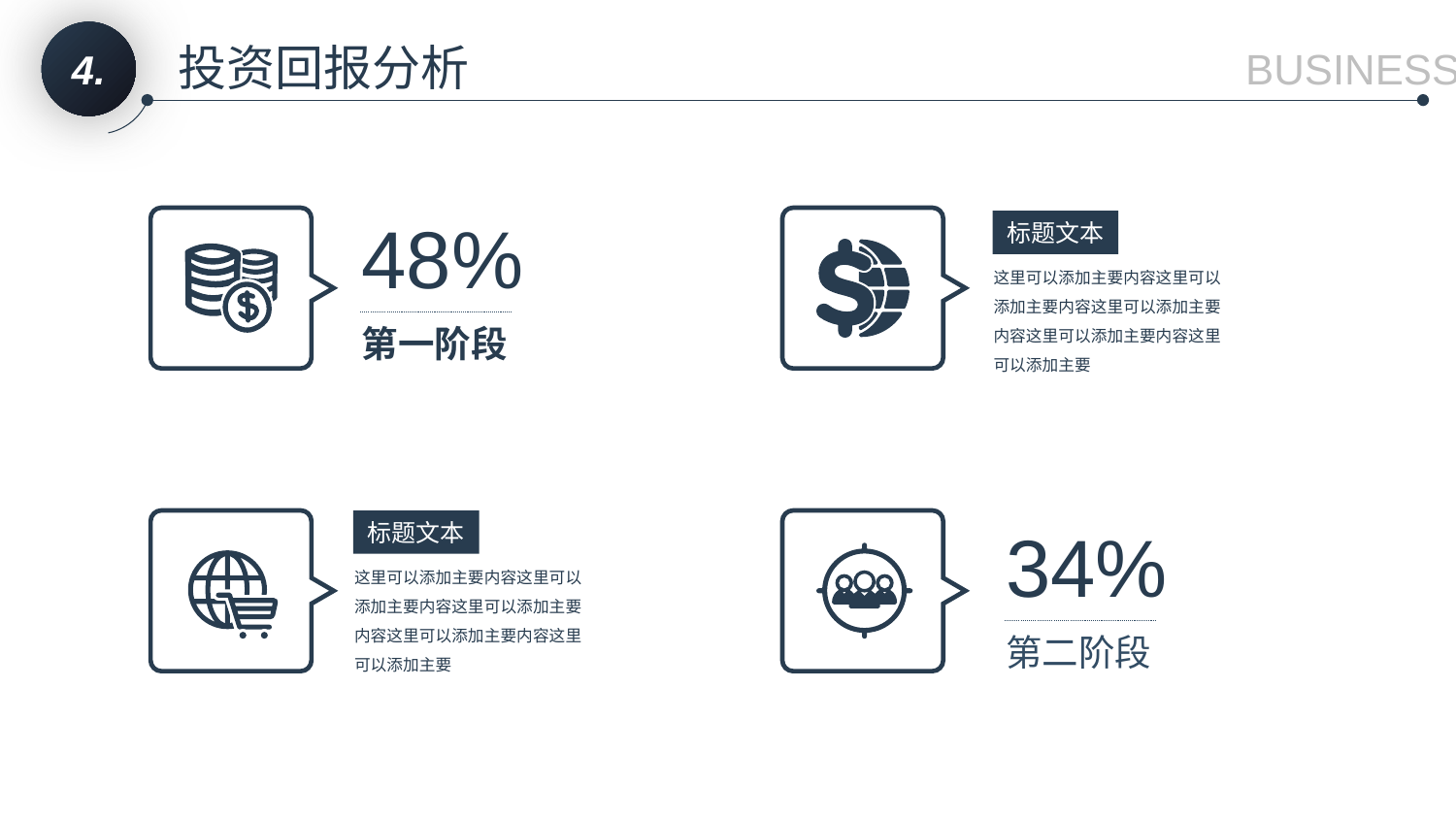

4.

投资回报分析
BUSINESS
48%

标题文本
这里可以添加主要内容这里可以添加主要内容这里可以添加主要内容这里可以添加主要内容这里可以添加主要
第一阶段
34%
标题文本

这里可以添加主要内容这里可以添加主要内容这里可以添加主要内容这里可以添加主要内容这里可以添加主要
第二阶段